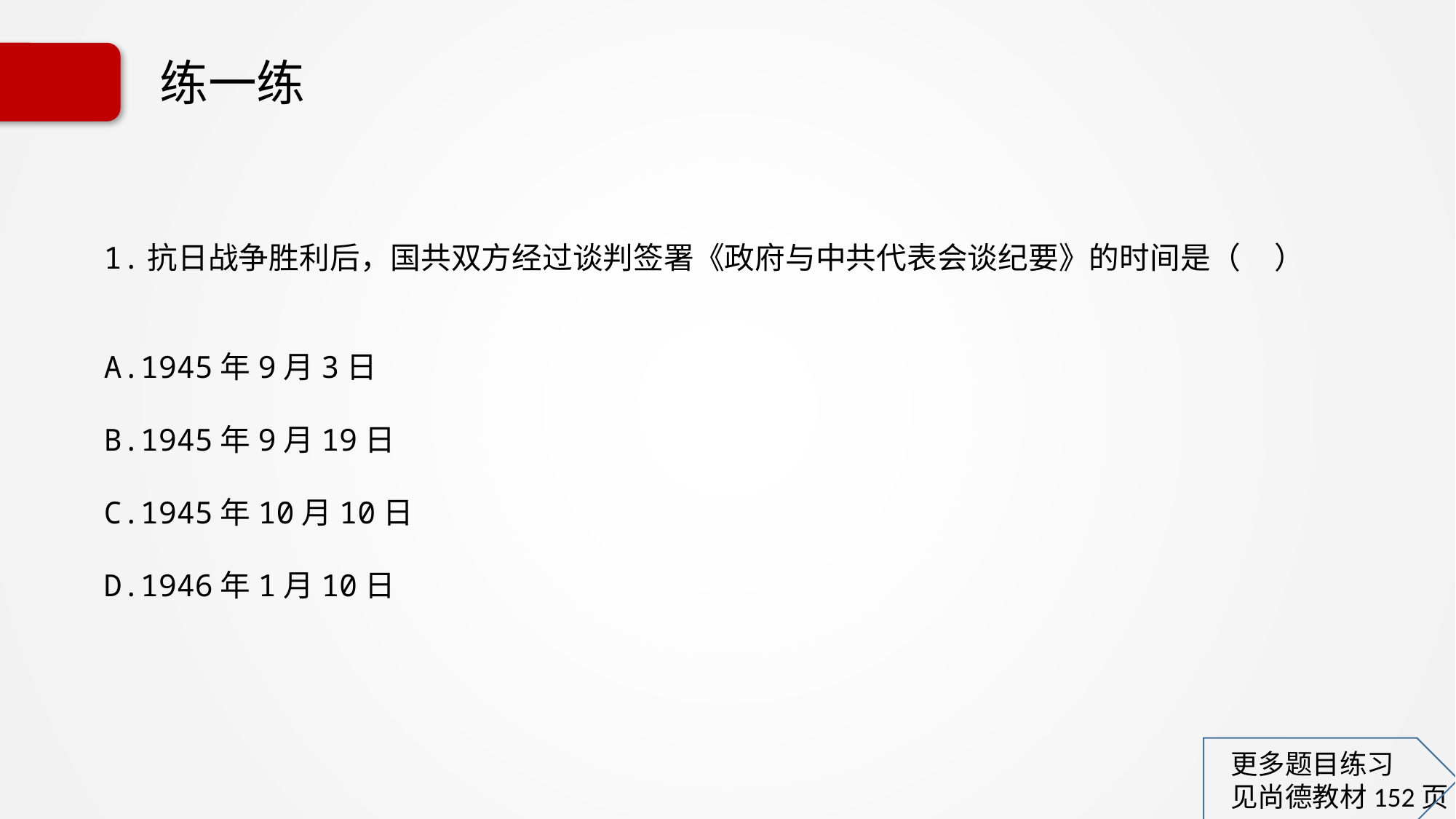

# 练一练
1.抗日战争胜利后，国共双方经过谈判签署《政府与中共代表会谈纪要》的时间是（     ）

A.1945年9月3日

B.1945年9月19日

C.1945年10月10日

D.1946年1月10日

更多题目练习
见尚德教材152页